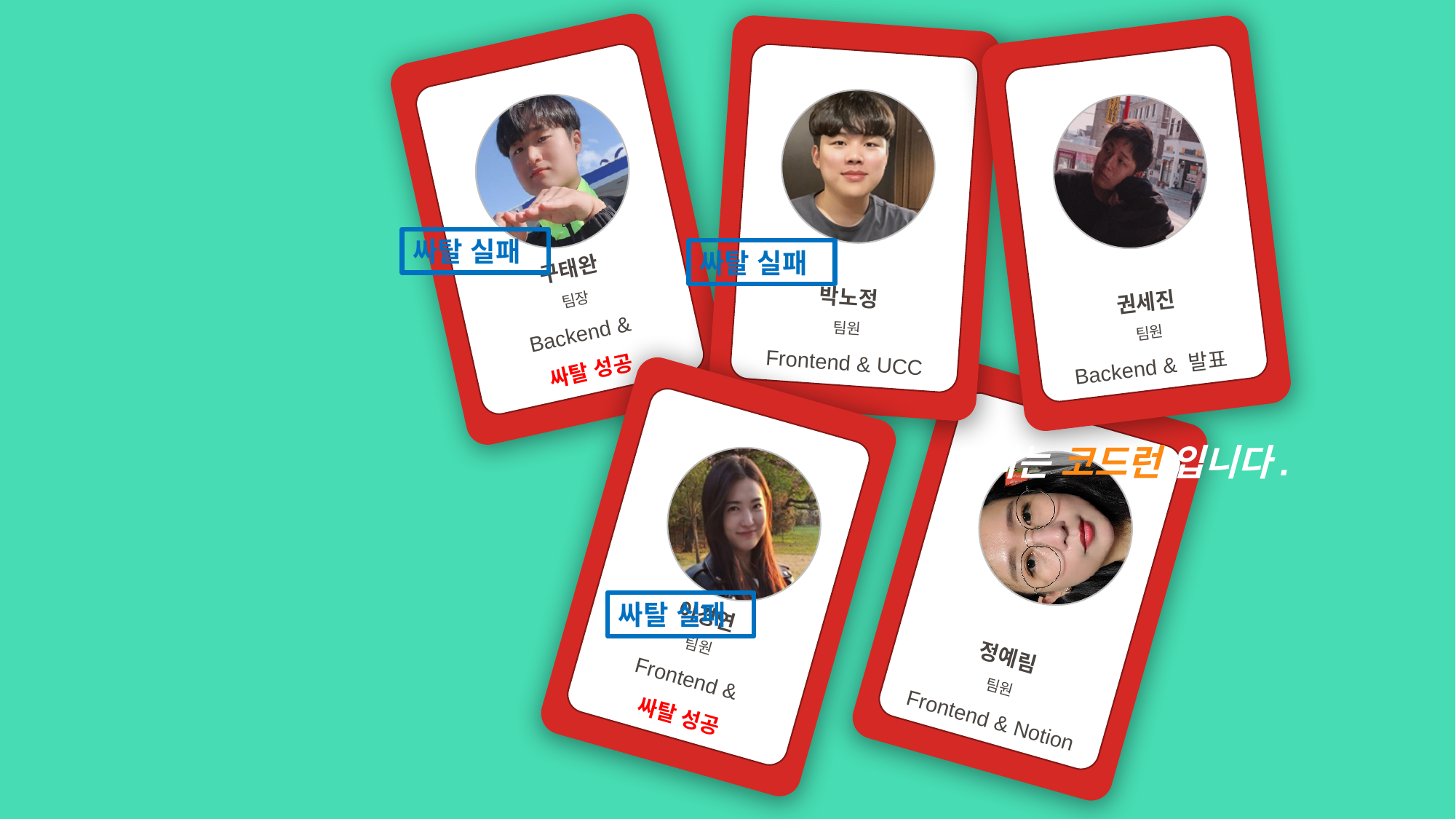

박노정
팀원
Frontend & UCC

권세진
팀원
Backend & 발표

구태완
팀장
Backend &
싸탈 성공

싸탈 실패
싸탈 실패

이경연
팀원
Frontend &
싸탈 성공

정예림
팀원
Frontend & Notion

저희는 코드런 입니다.
싸탈 실패